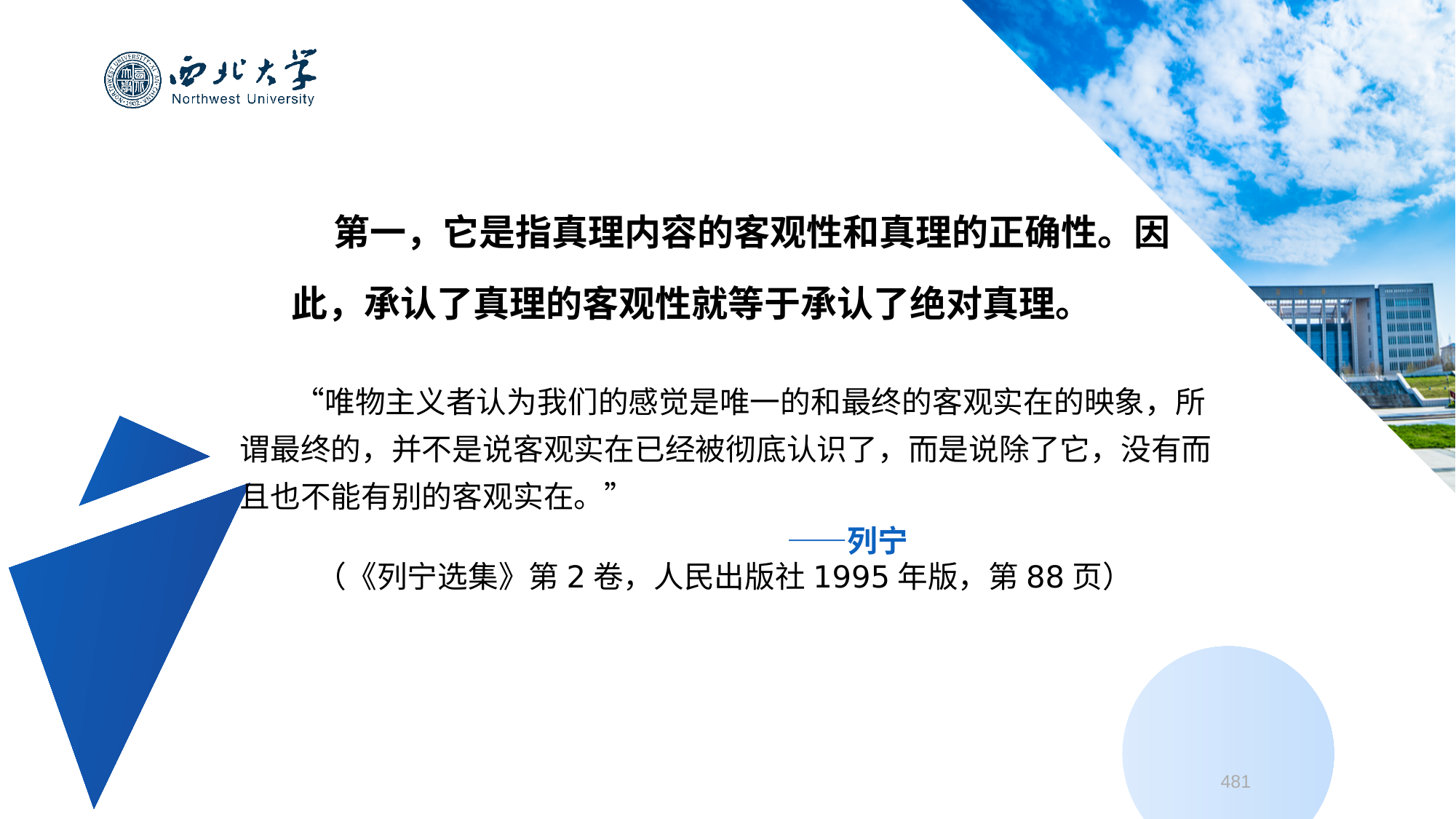

第一，它是指真理内容的客观性和真理的正确性。因此，承认了真理的客观性就等于承认了绝对真理。
　　“唯物主义者认为我们的感觉是唯一的和最终的客观实在的映象，所谓最终的，并不是说客观实在已经被彻底认识了，而是说除了它，没有而且也不能有别的客观实在。”
　　　　　　　　　　　　　　　　　　——列宁
（《列宁选集》第2卷，人民出版社1995年版，第88页）
481